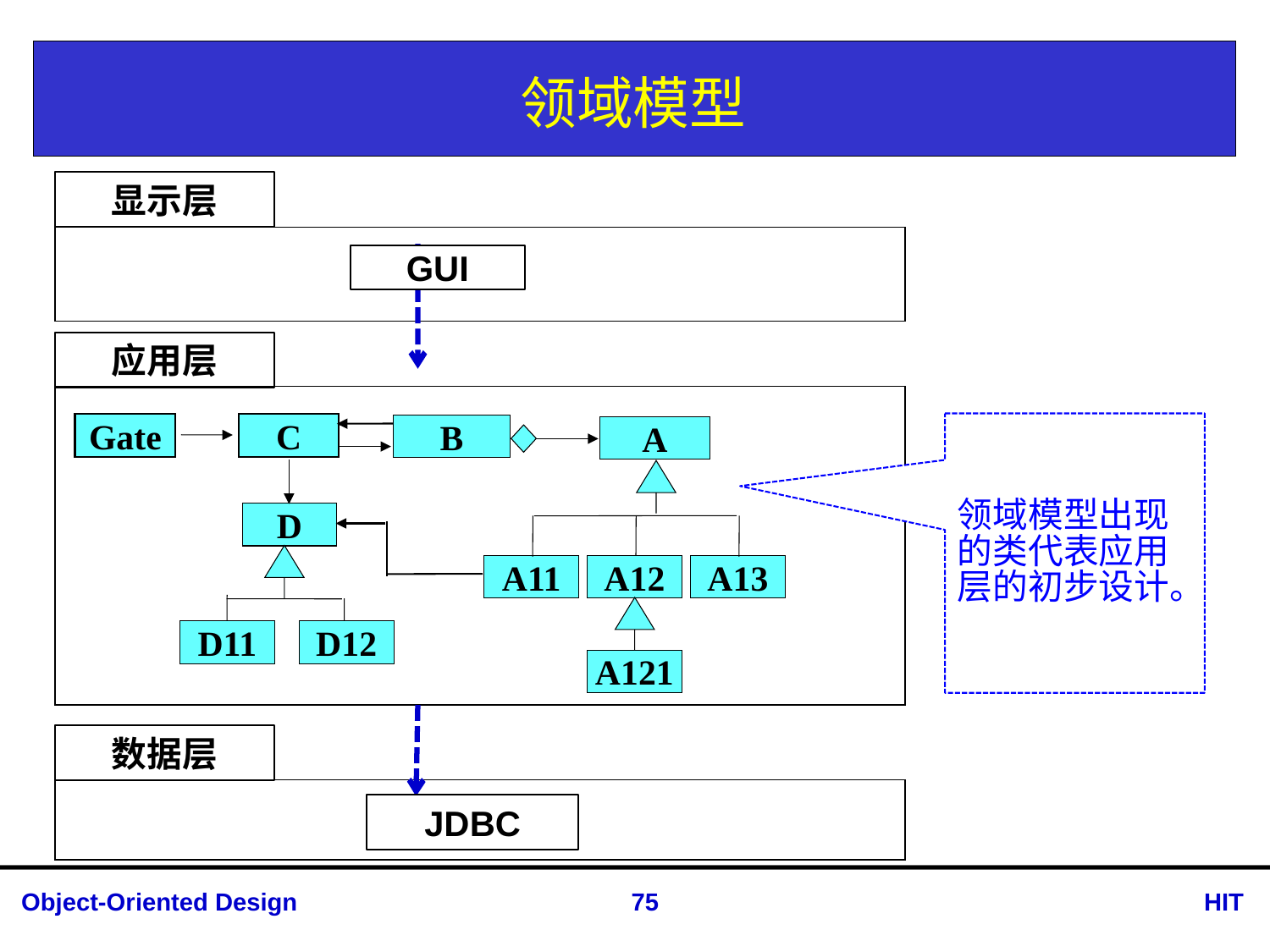

# 领域模型
显示层

GUI
应用层

Gate
C
领域模型出现的类代表应用层的初步设计。
B
A

D

A11
A12
A13

D11
D12
A121

数据层

JDBC